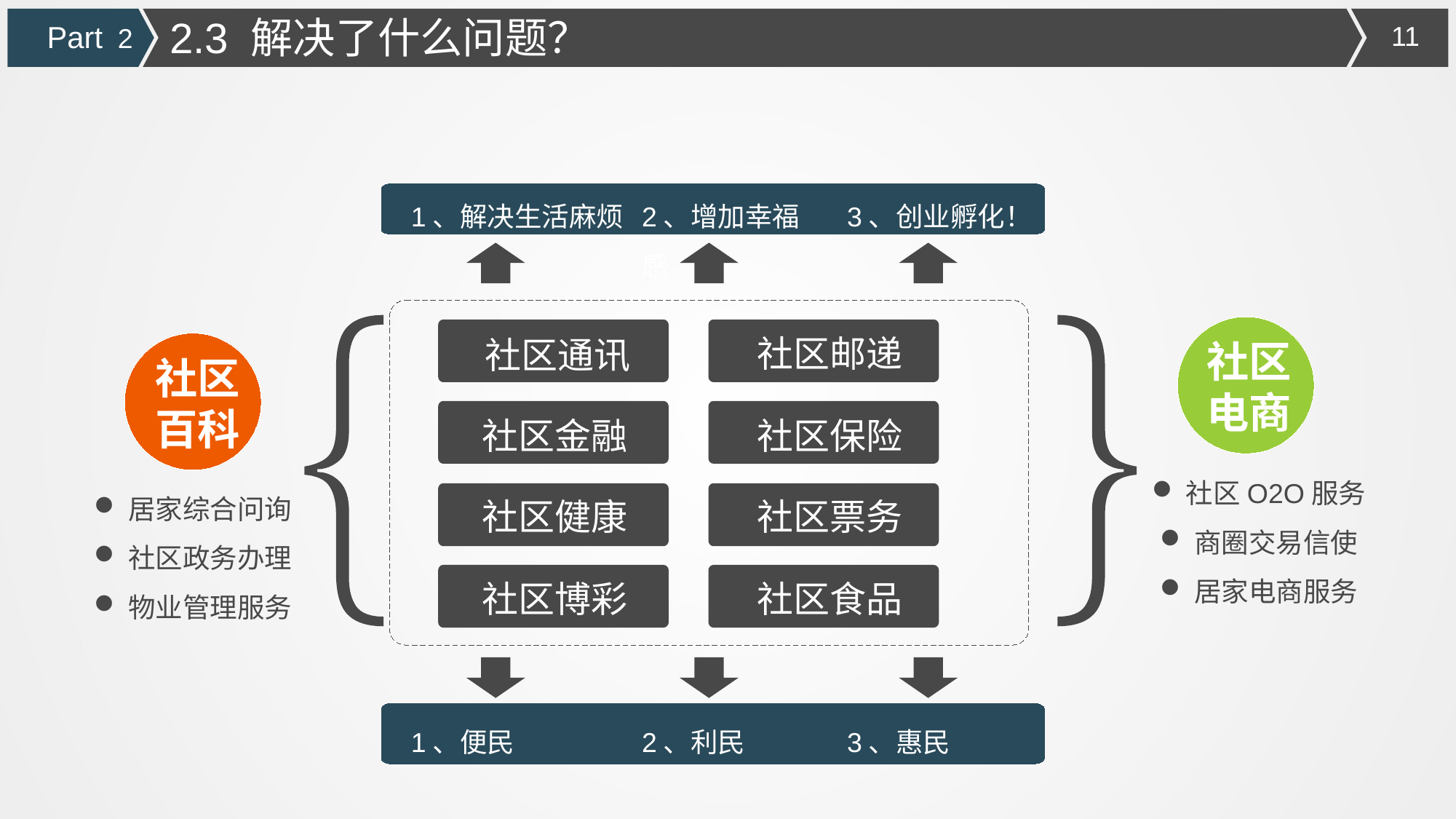

2.3 解决了什么问题？
Part  2
1、解决生活麻烦
2、增加幸福感
3、创业孵化！

社区通讯

社区邮递
社区
电商

社区
百科

社区金融

社区保险
社区O2O服务
商圈交易信使
居家电商服务

居家综合问询
社区政务办理
物业管理服务

社区健康

社区票务

社区博彩

社区食品

1、便民
2、利民
3、惠民